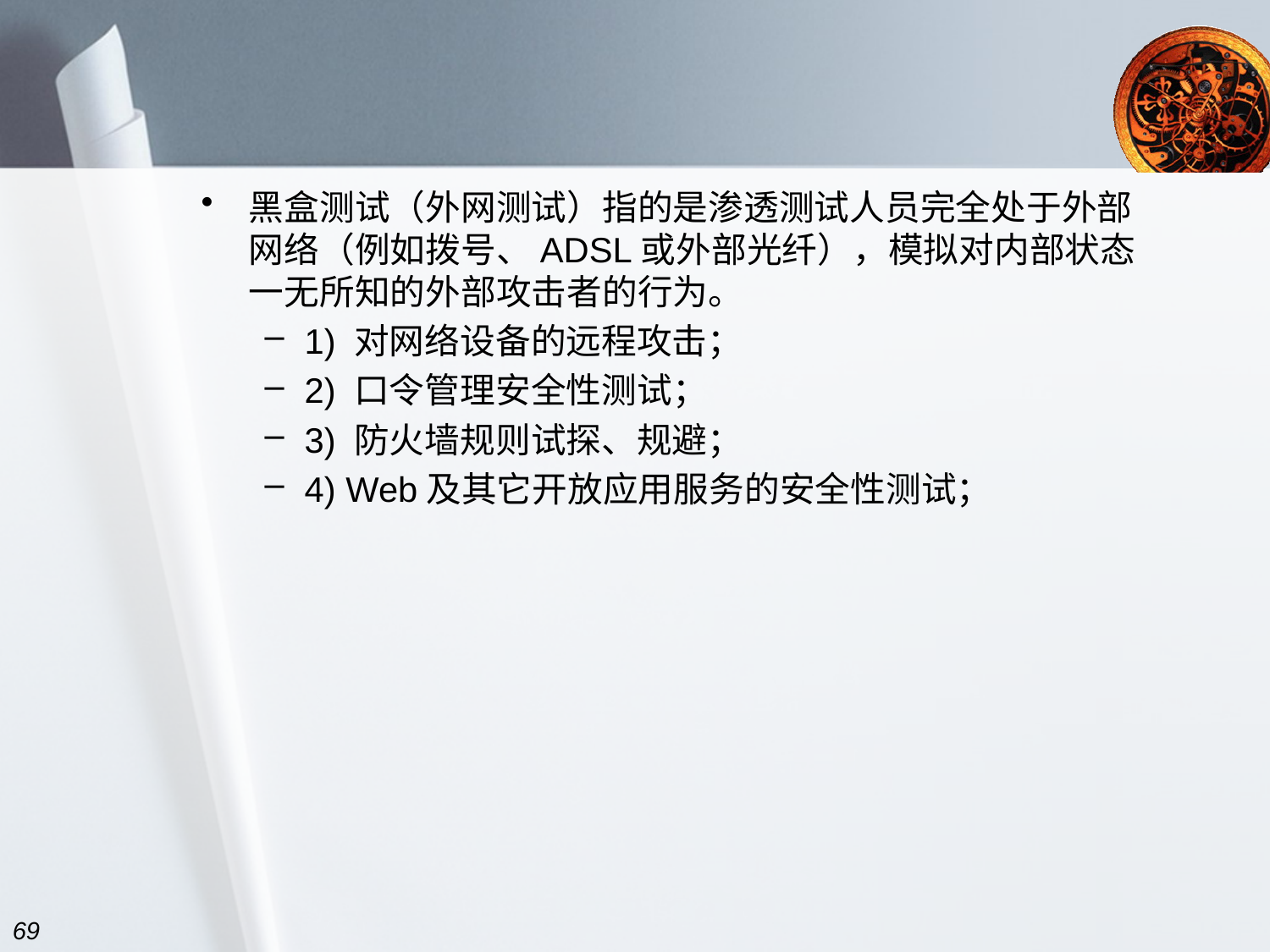

#
黑盒测试（外网测试）指的是渗透测试人员完全处于外部网络（例如拨号、ADSL或外部光纤），模拟对内部状态一无所知的外部攻击者的行为。
1) 对网络设备的远程攻击；
2) 口令管理安全性测试；
3) 防火墙规则试探、规避；
4) Web及其它开放应用服务的安全性测试；

69